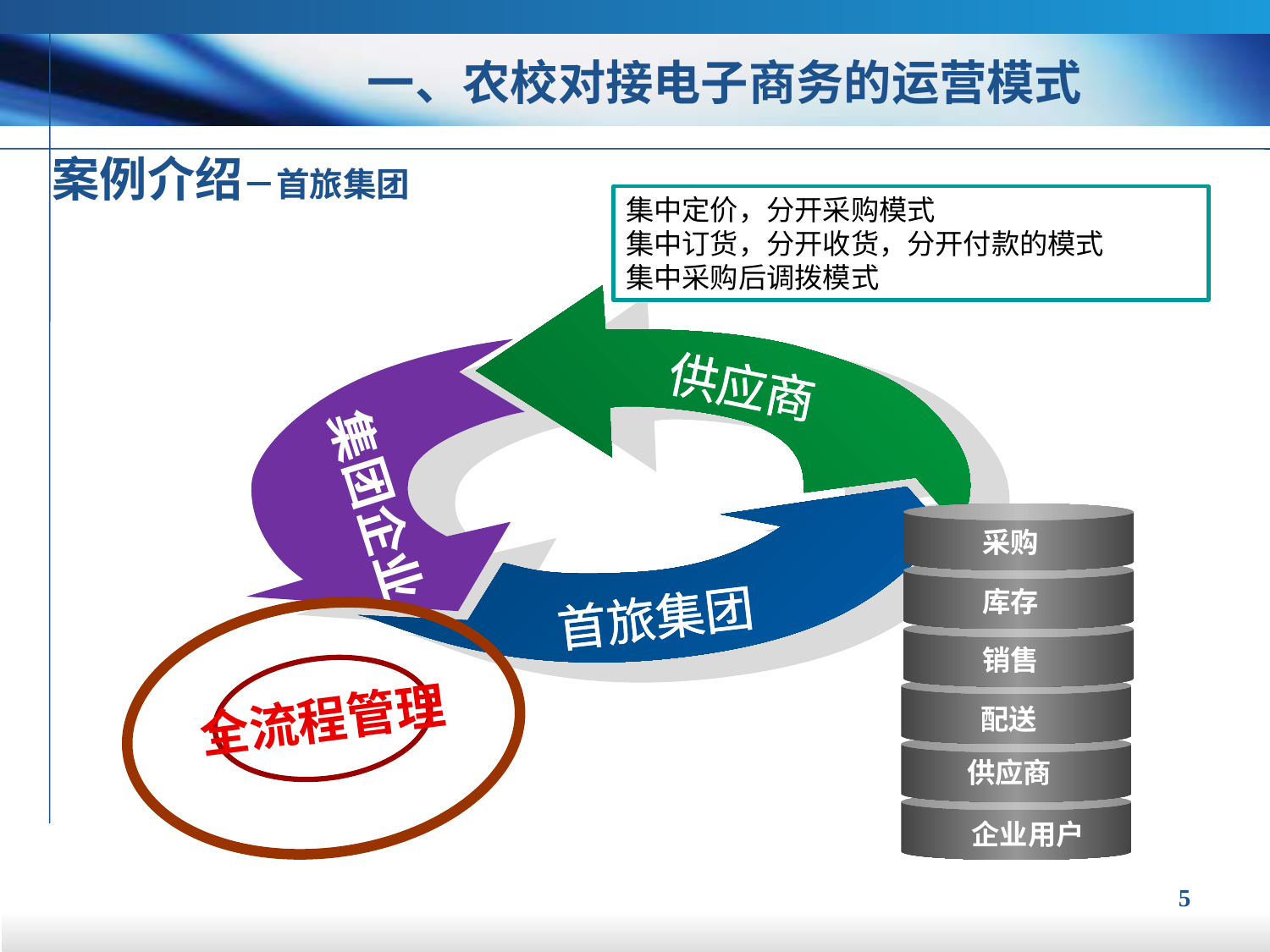

一、农校对接电子商务的运营模式
案例介绍－首旅集团
集中定价，分开采购模式
集中订货，分开收货，分开付款的模式
集中采购后调拨模式

供应商
集团企业
首旅集团

采购

库存

销售

配送
供应商
企业用户

全流程管理